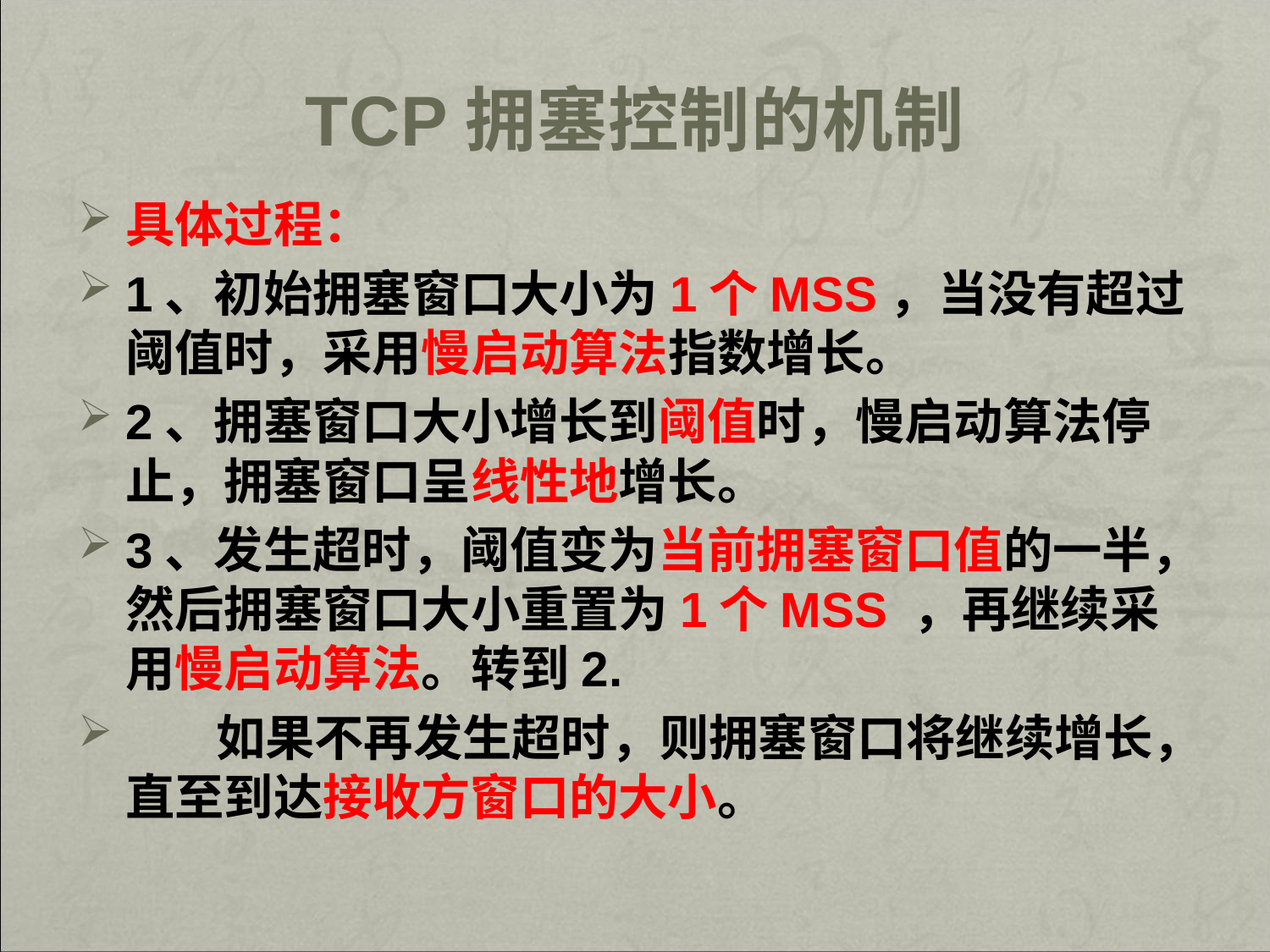

# TCP拥塞控制的机制
具体过程：
1、初始拥塞窗口大小为1个MSS，当没有超过阈值时，采用慢启动算法指数增长。
2、拥塞窗口大小增长到阈值时，慢启动算法停止，拥塞窗口呈线性地增长。
3、发生超时，阈值变为当前拥塞窗口值的一半，然后拥塞窗口大小重置为1个MSS ，再继续采用慢启动算法。转到2.
       如果不再发生超时，则拥塞窗口将继续增长，直至到达接收方窗口的大小。